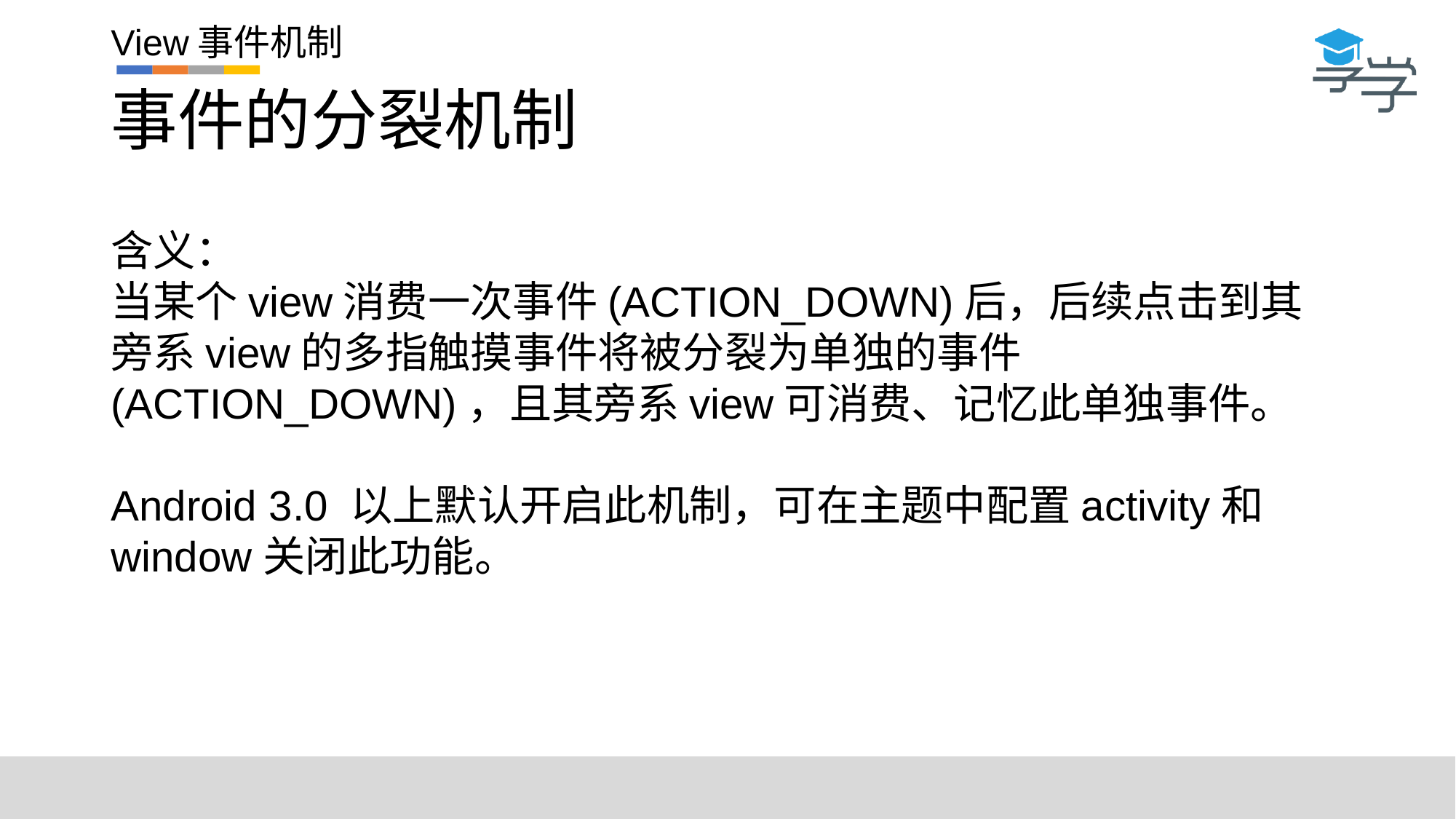

# 事件的分裂机制
View事件机制

含义：
当某个view消费一次事件(ACTION_DOWN)后，后续点击到其旁系view的多指触摸事件将被分裂为单独的事件(ACTION_DOWN)，且其旁系view可消费、记忆此单独事件。

Android 3.0 以上默认开启此机制，可在主题中配置activity和window关闭此功能。